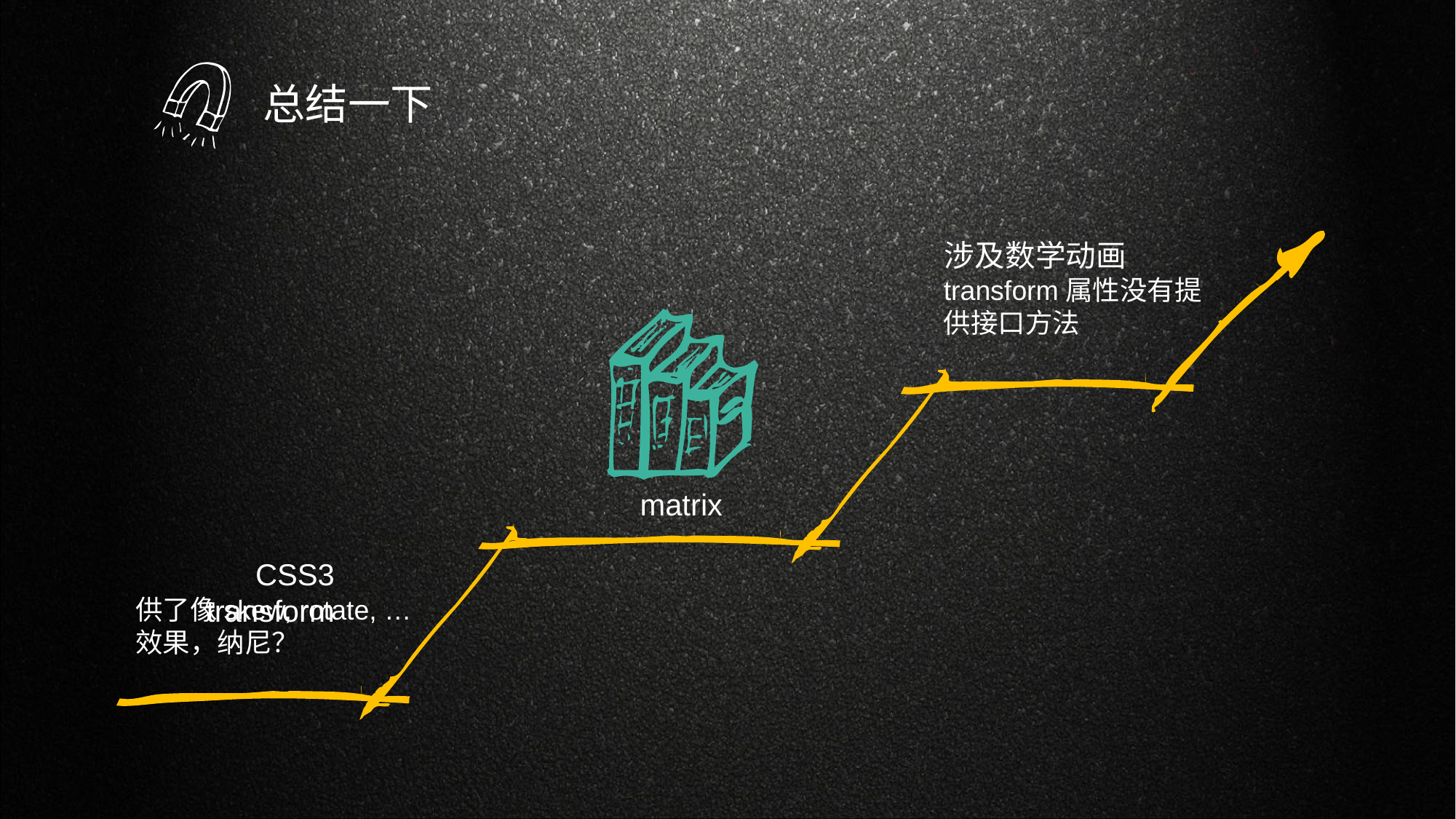

总结一下
涉及数学动画
transform属性没有提供接口方法

matrix

CSS3 transform
供了像skew, rotate, …效果，纳尼？